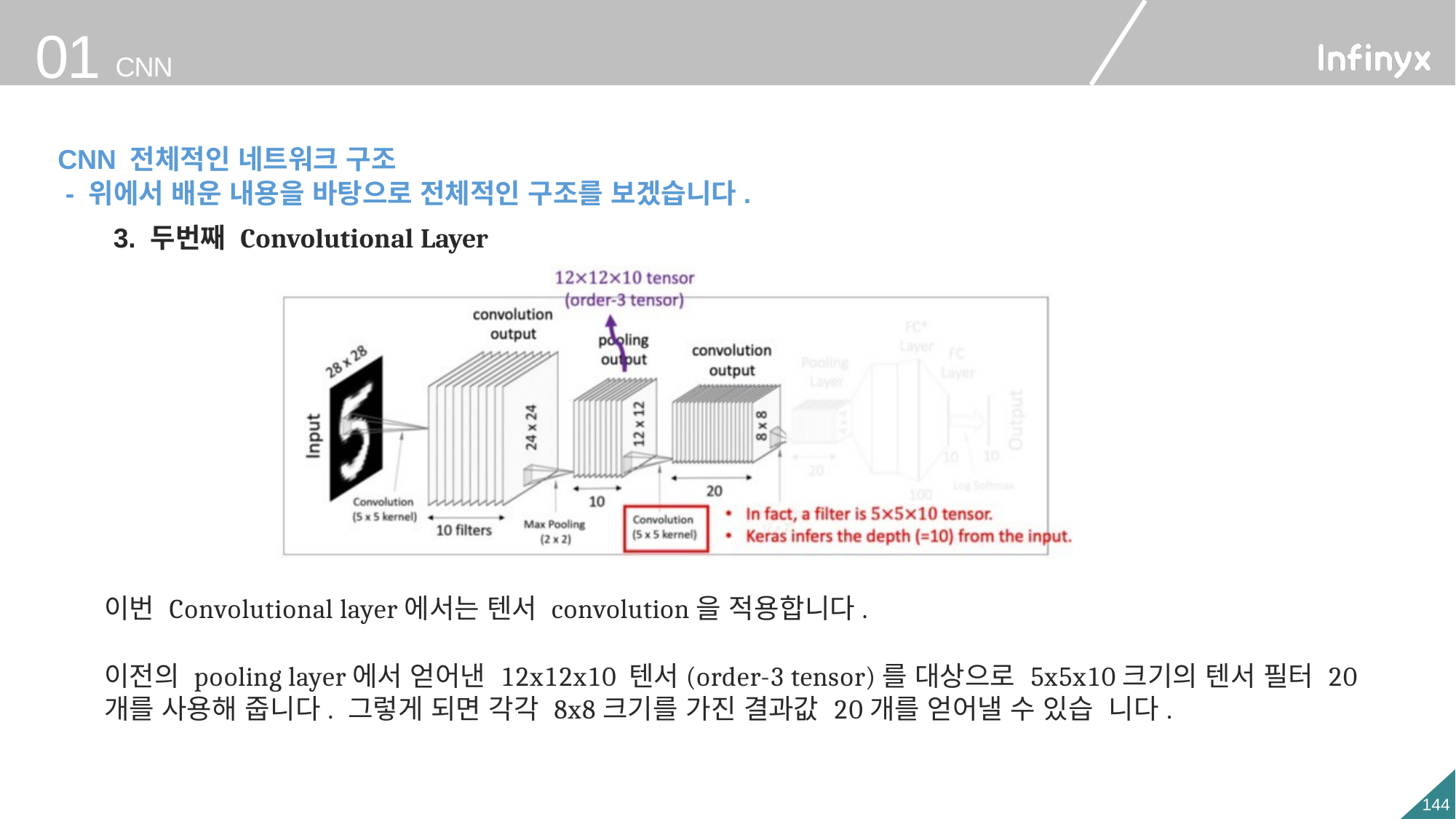

CNN 전체적인 네트워크 구조
 - 위에서 배운 내용을 바탕으로 전체적인 구조를 보겠습니다.
3. 두번째 Convolutional Layer

이번 Convolutional layer에서는 텐서 convolution을 적용합니다.

이전의 pooling layer에서 얻어낸 12x12x10 텐서(order-3 tensor)를 대상으로 5x5x10크기의 텐서 필터 20개를 사용해 줍니다. 그렇게 되면 각각 8x8크기를 가진 결과값 20개를 얻어낼 수 있습  니다.